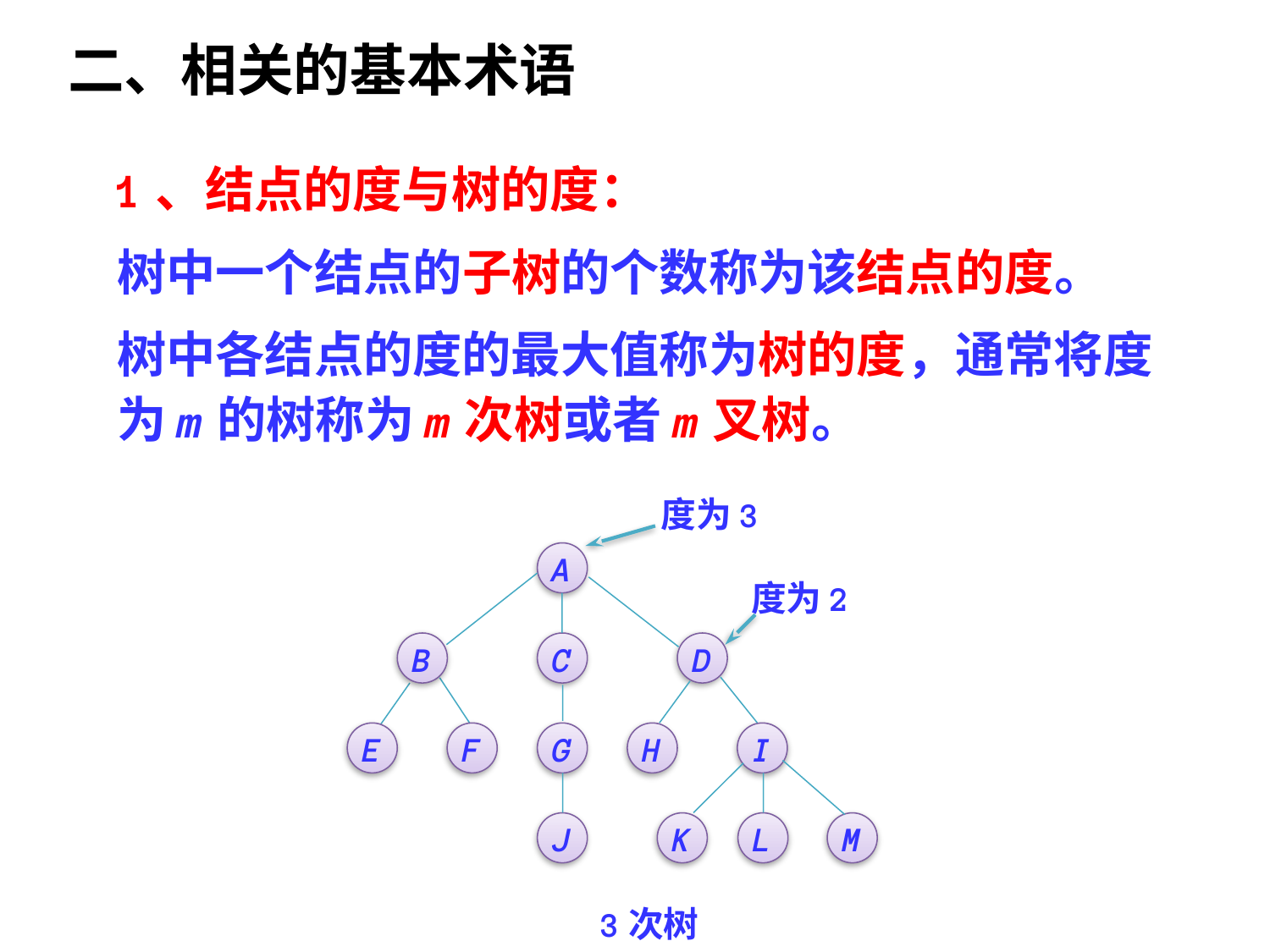

二、相关的基本术语
1、结点的度与树的度：
树中一个结点的子树的个数称为该结点的度。
树中各结点的度的最大值称为树的度，通常将度为m的树称为m次树或者m叉树。
度为3

A

B
C
D

E
F
G
H
I

J
K
L
M
度为2

3次树